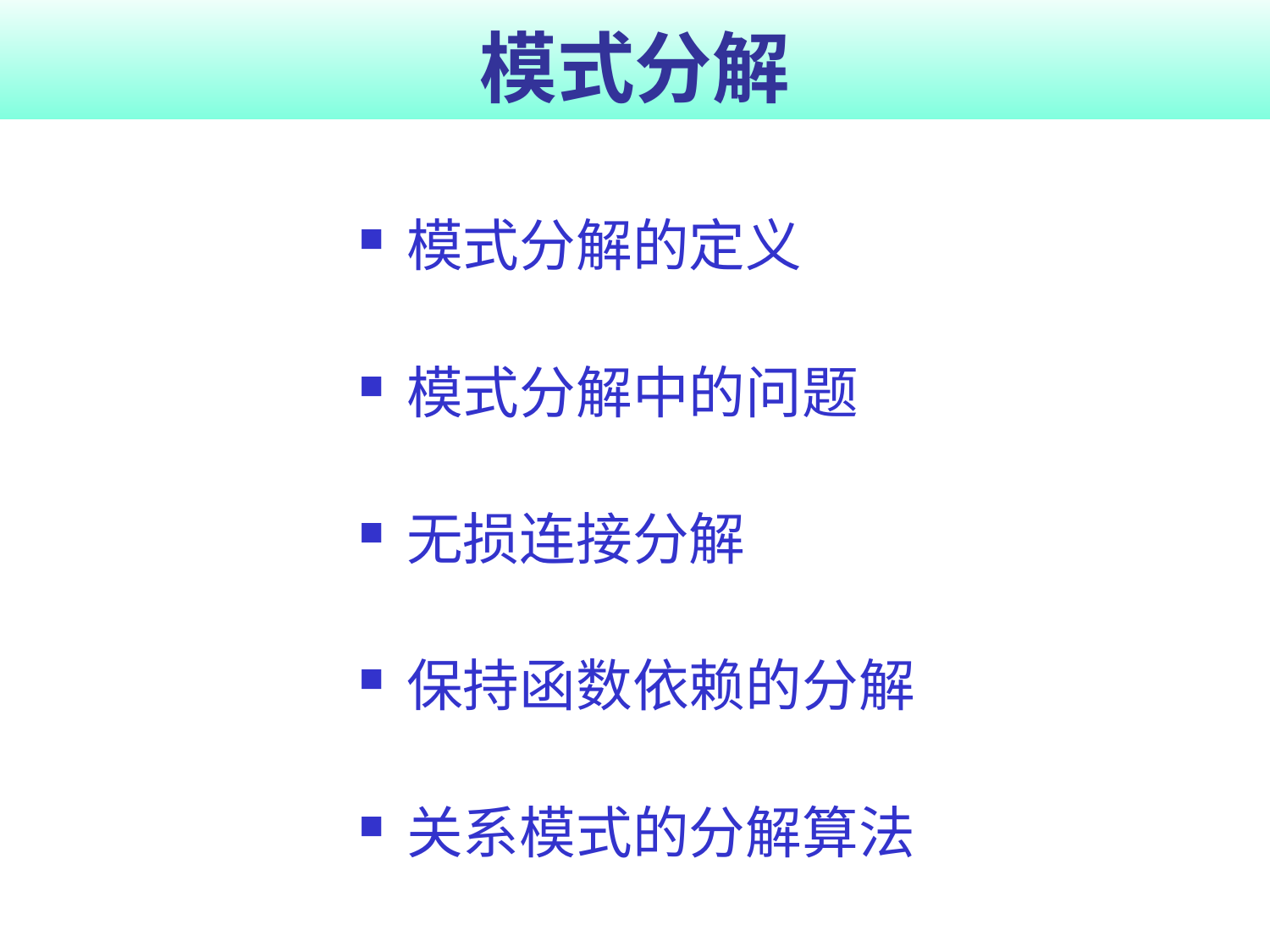

# 模式分解
模式分解的定义
模式分解中的问题
无损连接分解
保持函数依赖的分解
关系模式的分解算法